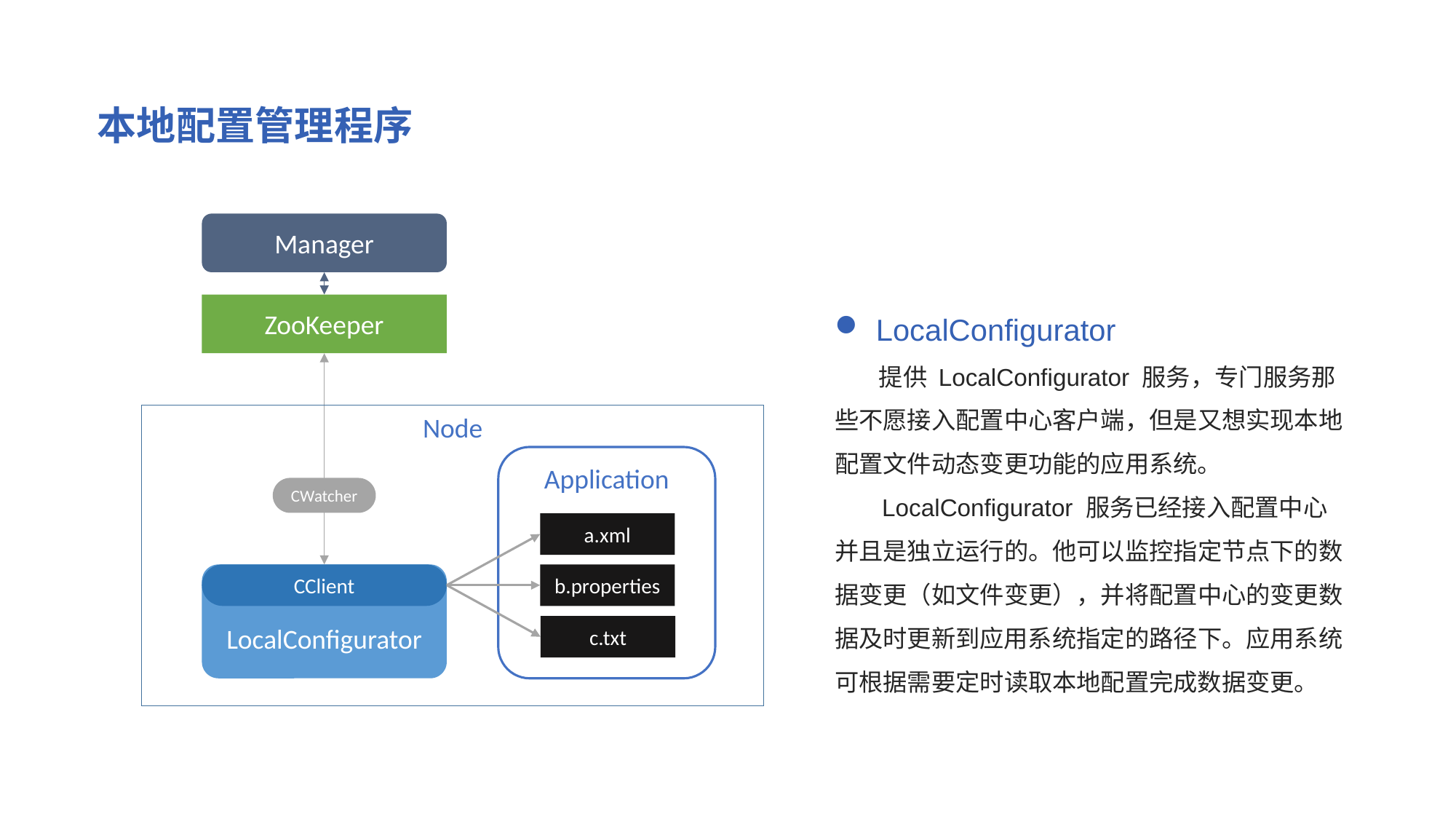

本地配置管理程序
Manager
ZooKeeper
Node
Application
CWatcher
a.xml
b.properties

LocalConfigurator
CClient
c.txt
LocalConfigurator
       提供 LocalConfigurator 服务，专门服务那些不愿接入配置中心客户端，但是又想实现本地配置文件动态变更功能的应用系统。
       LocalConfigurator 服务已经接入配置中心并且是独立运行的。他可以监控指定节点下的数据变更（如文件变更），并将配置中心的变更数据及时更新到应用系统指定的路径下。应用系统可根据需要定时读取本地配置完成数据变更。